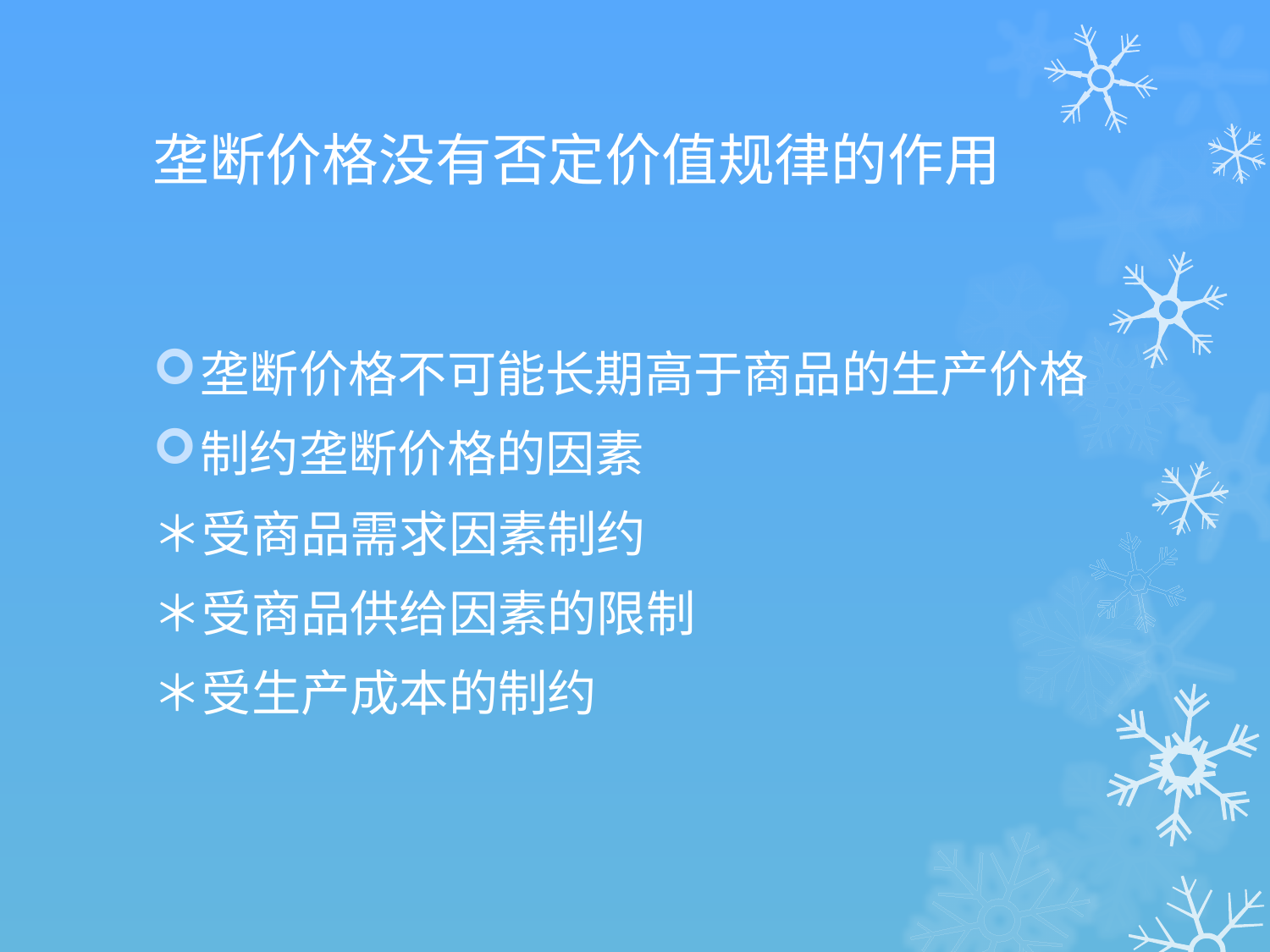

# 垄断价格没有否定价值规律的作用
垄断价格不可能长期高于商品的生产价格
制约垄断价格的因素
＊受商品需求因素制约
＊受商品供给因素的限制
＊受生产成本的制约